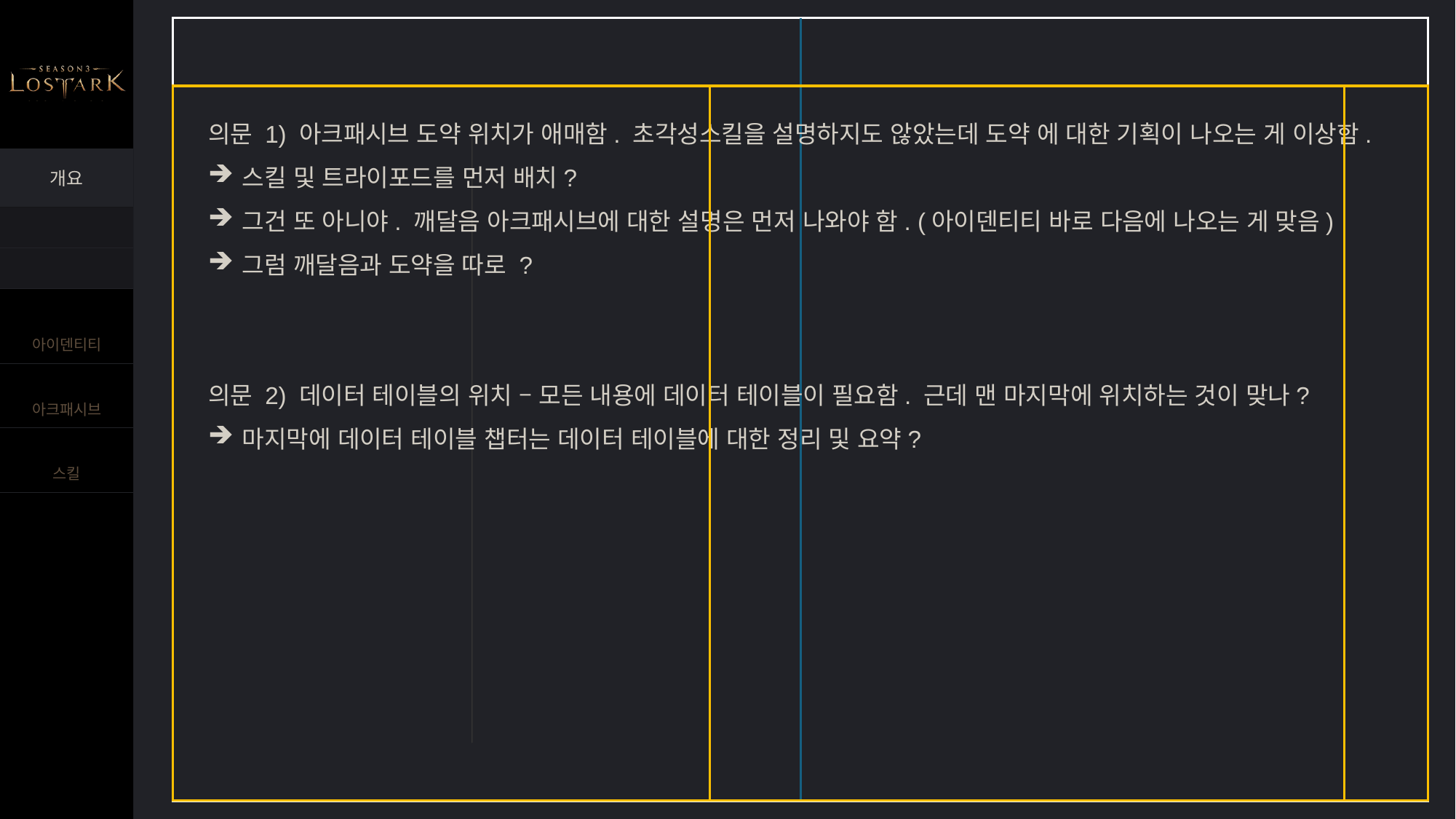

의문 1) 아크패시브 도약 위치가 애매함. 초각성스킬을 설명하지도 않았는데 도약 에 대한 기획이 나오는 게 이상함.
스킬 및 트라이포드를 먼저 배치?
그건 또 아니야. 깨달음 아크패시브에 대한 설명은 먼저 나와야 함. (아이덴티티 바로 다음에 나오는 게 맞음)
그럼 깨달음과 도약을 따로 ?

의문 2) 데이터 테이블의 위치 – 모든 내용에 데이터 테이블이 필요함. 근데 맨 마지막에 위치하는 것이 맞나?
마지막에 데이터 테이블 챕터는 데이터 테이블에 대한 정리 및 요약?